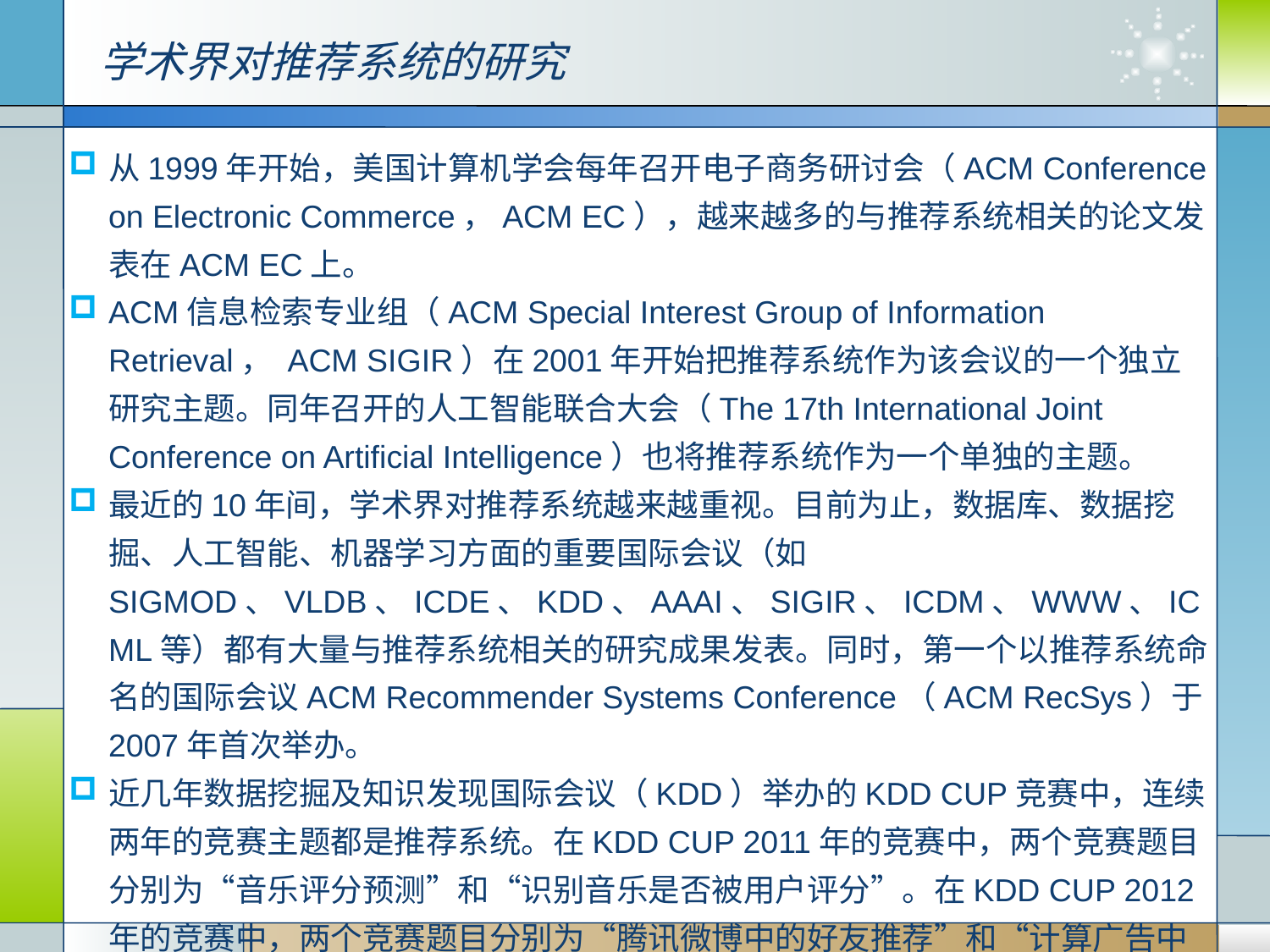

学术界对推荐系统的研究
从1999年开始，美国计算机学会每年召开电子商务研讨会（ACM Conference on Electronic Commerce，ACM EC），越来越多的与推荐系统相关的论文发表在ACM EC上。
ACM信息检索专业组（ACM Special Interest Group of Information Retrieval， ACM SIGIR）在2001年开始把推荐系统作为该会议的一个独立研究主题。同年召开的人工智能联合大会（The 17th International Joint Conference on Artificial Intelligence）也将推荐系统作为一个单独的主题。
最近的10年间，学术界对推荐系统越来越重视。目前为止，数据库、数据挖掘、人工智能、机器学习方面的重要国际会议（如SIGMOD、VLDB、ICDE、KDD、AAAI、SIGIR、ICDM、WWW、ICML等）都有大量与推荐系统相关的研究成果发表。同时，第一个以推荐系统命名的国际会议ACM Recommender Systems Conference（ACM RecSys）于2007年首次举办。
近几年数据挖掘及知识发现国际会议（KDD）举办的KDD CUP竞赛中，连续两年的竞赛主题都是推荐系统。在KDD CUP 2011年的竞赛中，两个竞赛题目分别为“音乐评分预测”和“识别音乐是否被用户评分”。在KDD CUP 2012年的竞赛中，两个竞赛题目分别为“腾讯微博中的好友推荐”和“计算广告中的点击率预测”。